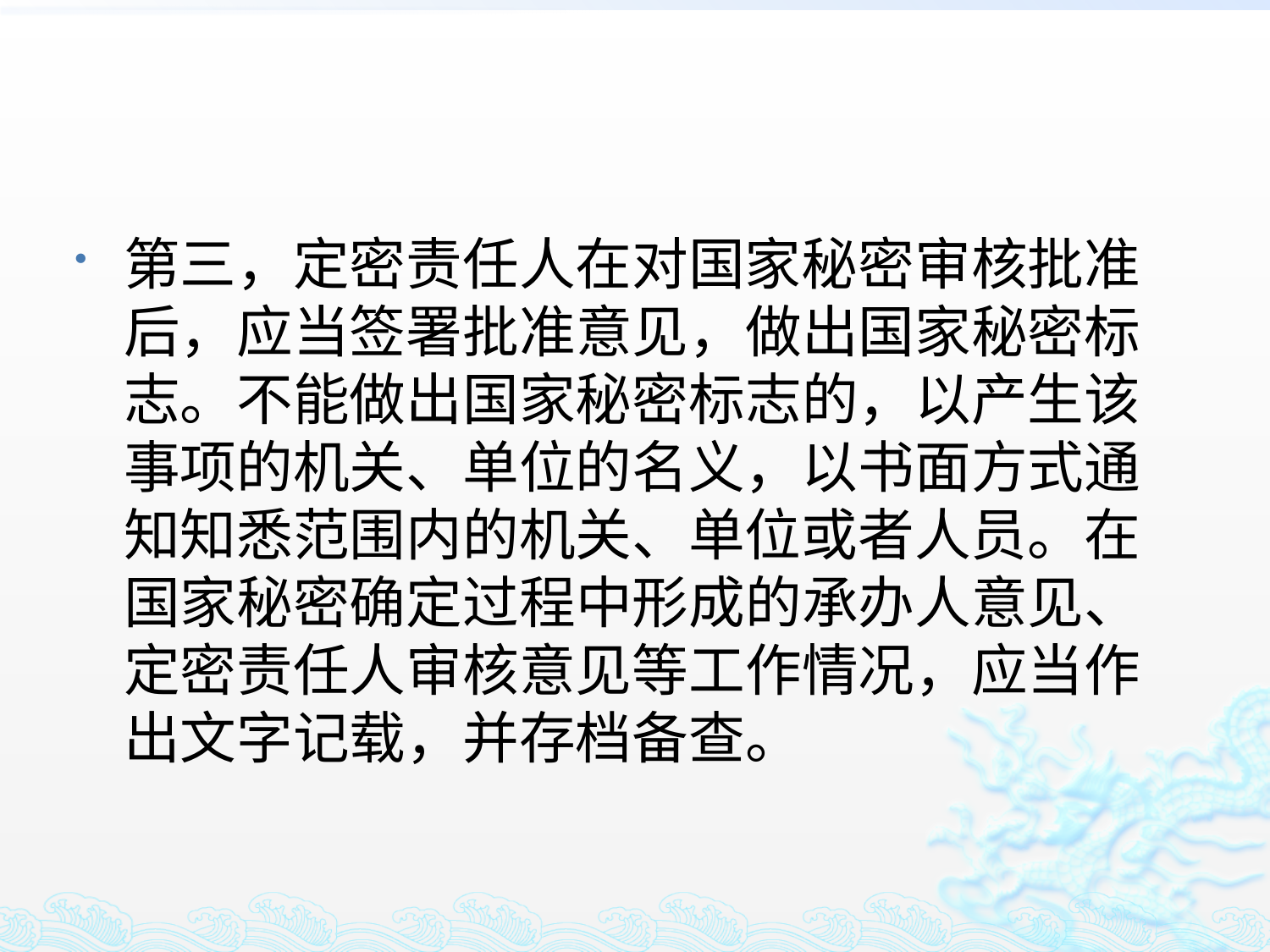

#
第三，定密责任人在对国家秘密审核批准后，应当签署批准意见，做出国家秘密标志。不能做出国家秘密标志的，以产生该事项的机关、单位的名义，以书面方式通知知悉范围内的机关、单位或者人员。在国家秘密确定过程中形成的承办人意见、定密责任人审核意见等工作情况，应当作出文字记载，并存档备查。